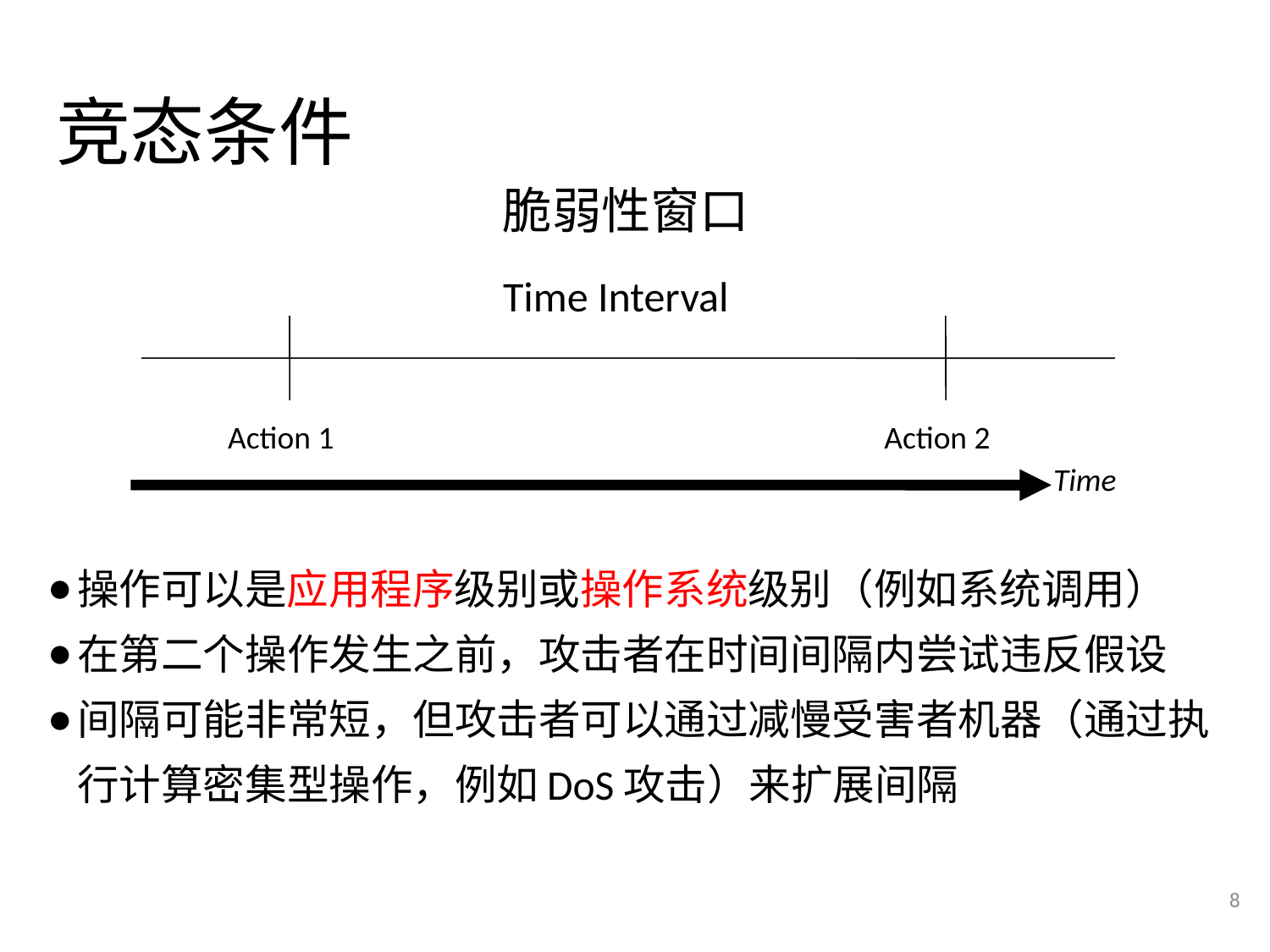

# 竞态条件
脆弱性窗口
Time Interval

操作可以是应用程序级别或操作系统级别（例如系统调用）
在第二个操作发生之前，攻击者在时间间隔内尝试违反假设
间隔可能非常短，但攻击者可以通过减慢受害者机器（通过执行计算密集型操作，例如DoS攻击）来扩展间隔

Action 1
Action 2
Time

8